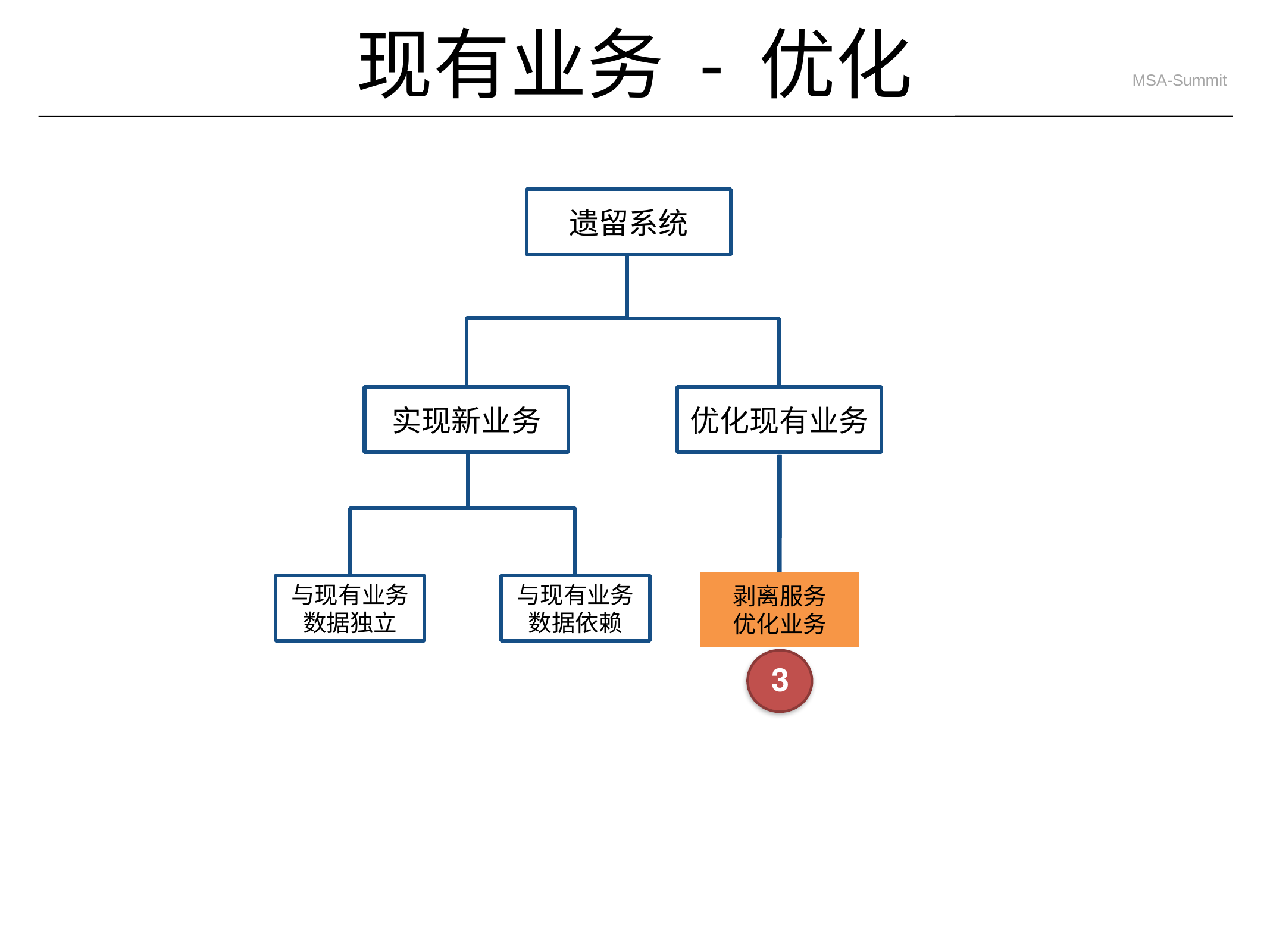

现有业务 - 优化
遗留系统

实现新业务
优化现有业务

与现有业务
数据独立

与现有业务
数据依赖

剥离服务
优化业务

剥离服务
优化业务

剥离服务
优化业务
梳理逻辑
优化实现

3